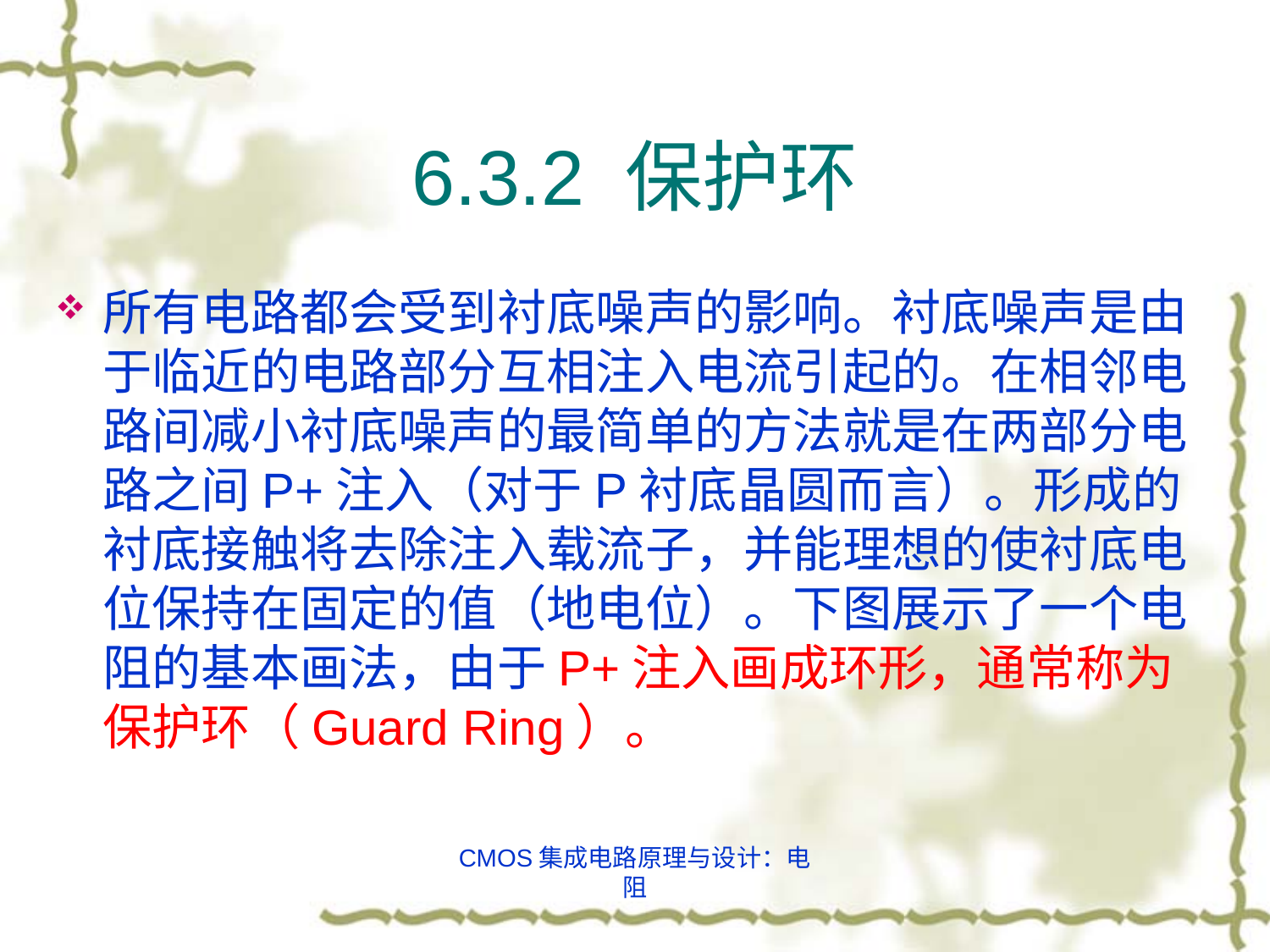

# 6.3.2 保护环
所有电路都会受到衬底噪声的影响。衬底噪声是由于临近的电路部分互相注入电流引起的。在相邻电路间减小衬底噪声的最简单的方法就是在两部分电路之间P+注入（对于P衬底晶圆而言）。形成的衬底接触将去除注入载流子，并能理想的使衬底电位保持在固定的值（地电位）。下图展示了一个电阻的基本画法，由于P+注入画成环形，通常称为保护环（Guard Ring）。
CMOS集成电路原理与设计：电阻
13